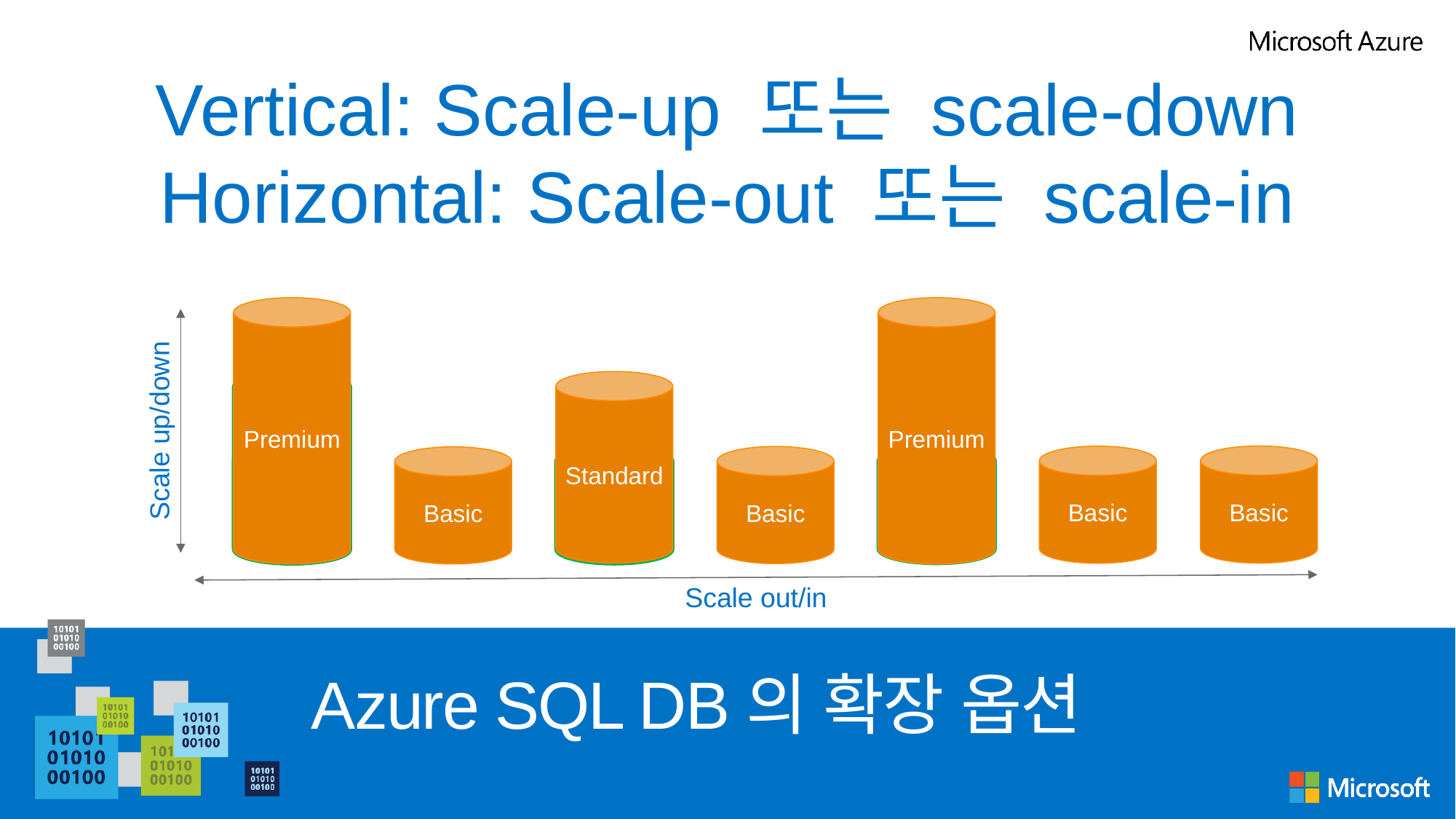

Vertical: Scale-up 또는 scale-down
Horizontal: Scale-out 또는 scale-in
Premium
Premium
Standard
Standard

Scale up/down
Basic

Basic
Basic
Basic

Basic
Basic

Basic
Scale out/in
# Azure SQL DB의 확장 옵션